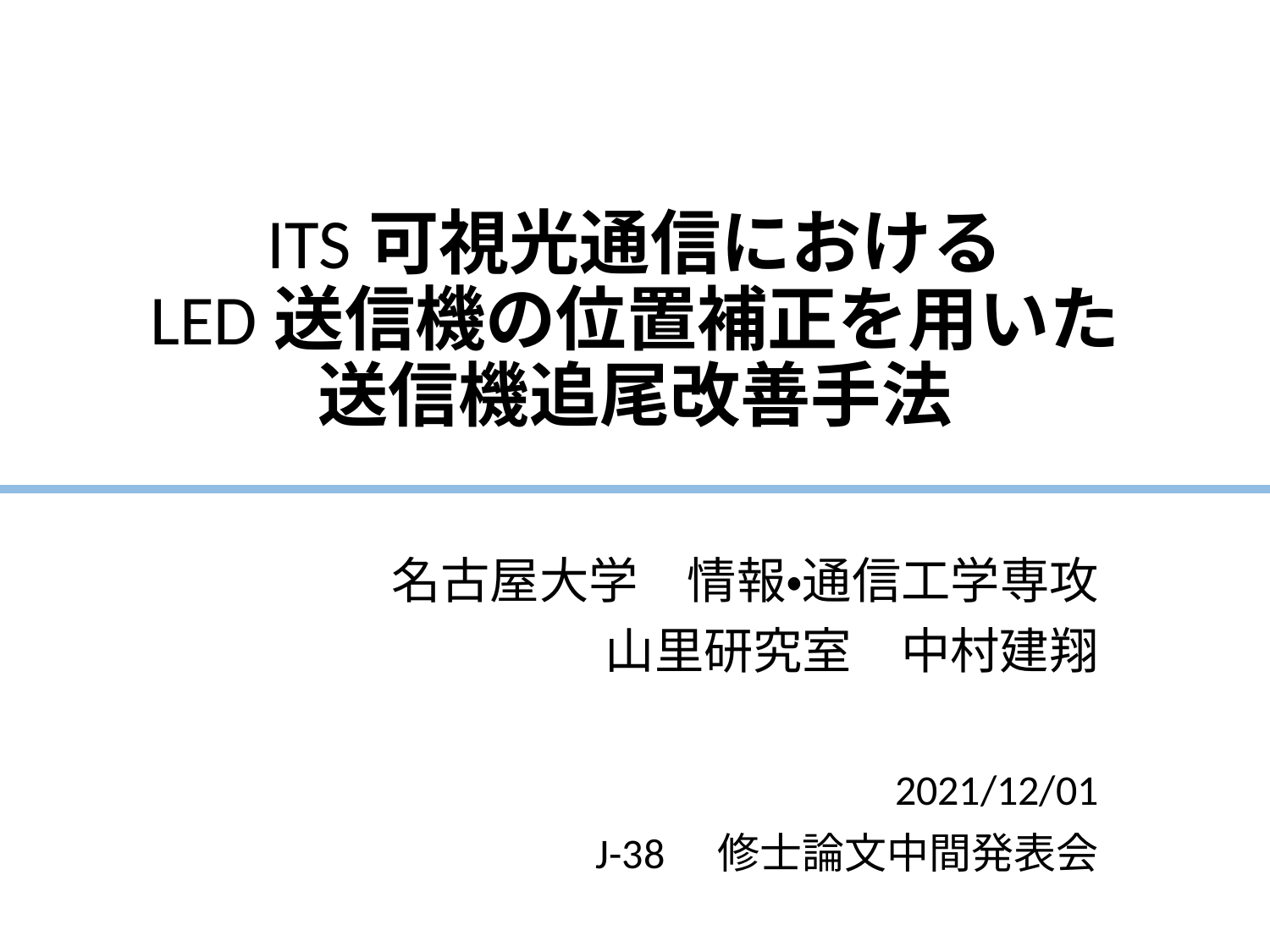

# ITS可視光通信における LED送信機の位置補正を用いた 送信機追尾改善手法
名古屋大学　情報・通信工学専攻
山里研究室　中村建翔

2021/12/01
J-38　修士論文中間発表会